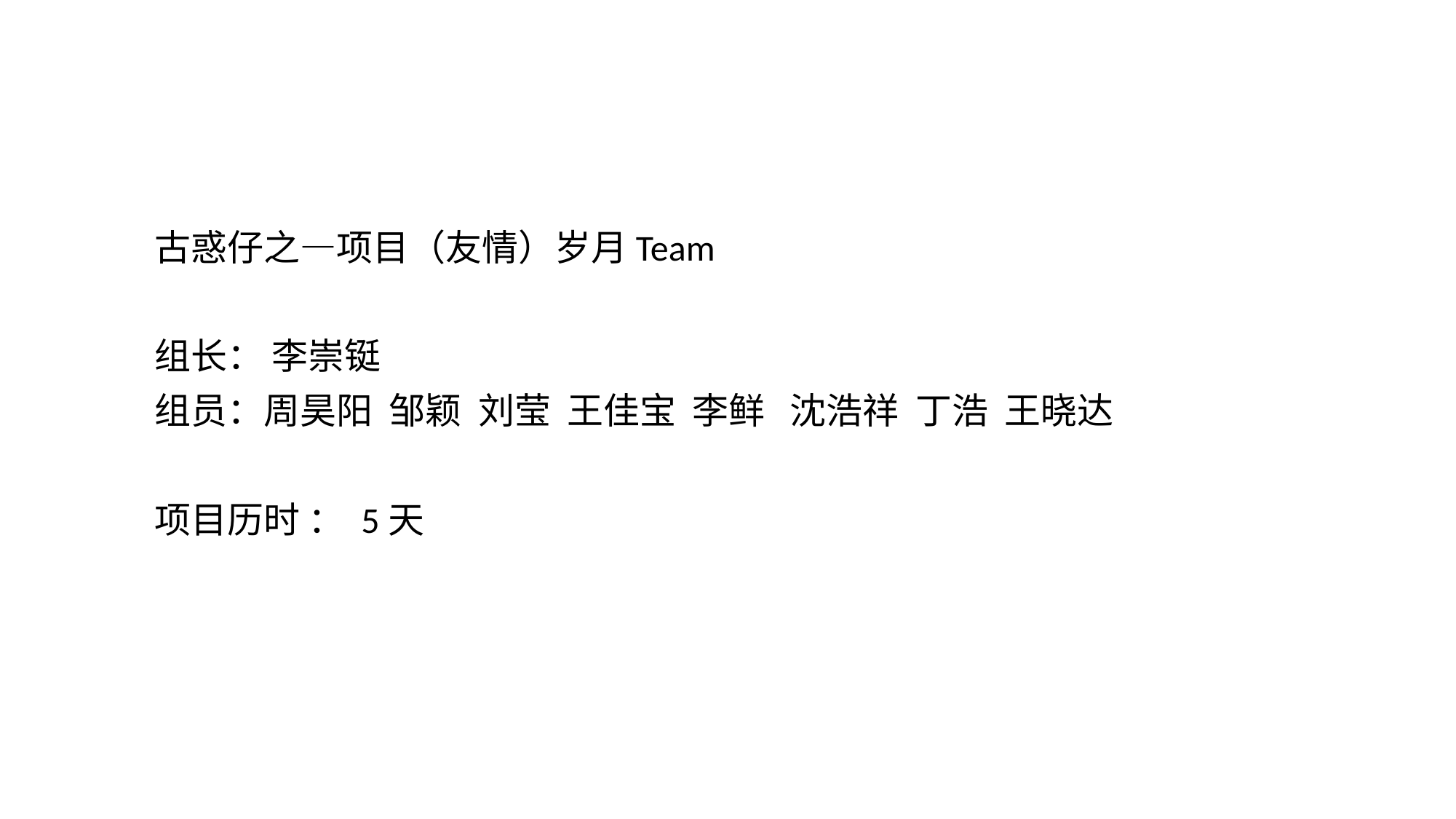

#
古惑仔之—项目（友情）岁月Team

组长： 李崇铤
组员：周昊阳  邹颖  刘莹  王佳宝  李鲜   沈浩祥  丁浩  王晓达

项目历时 ： 5天